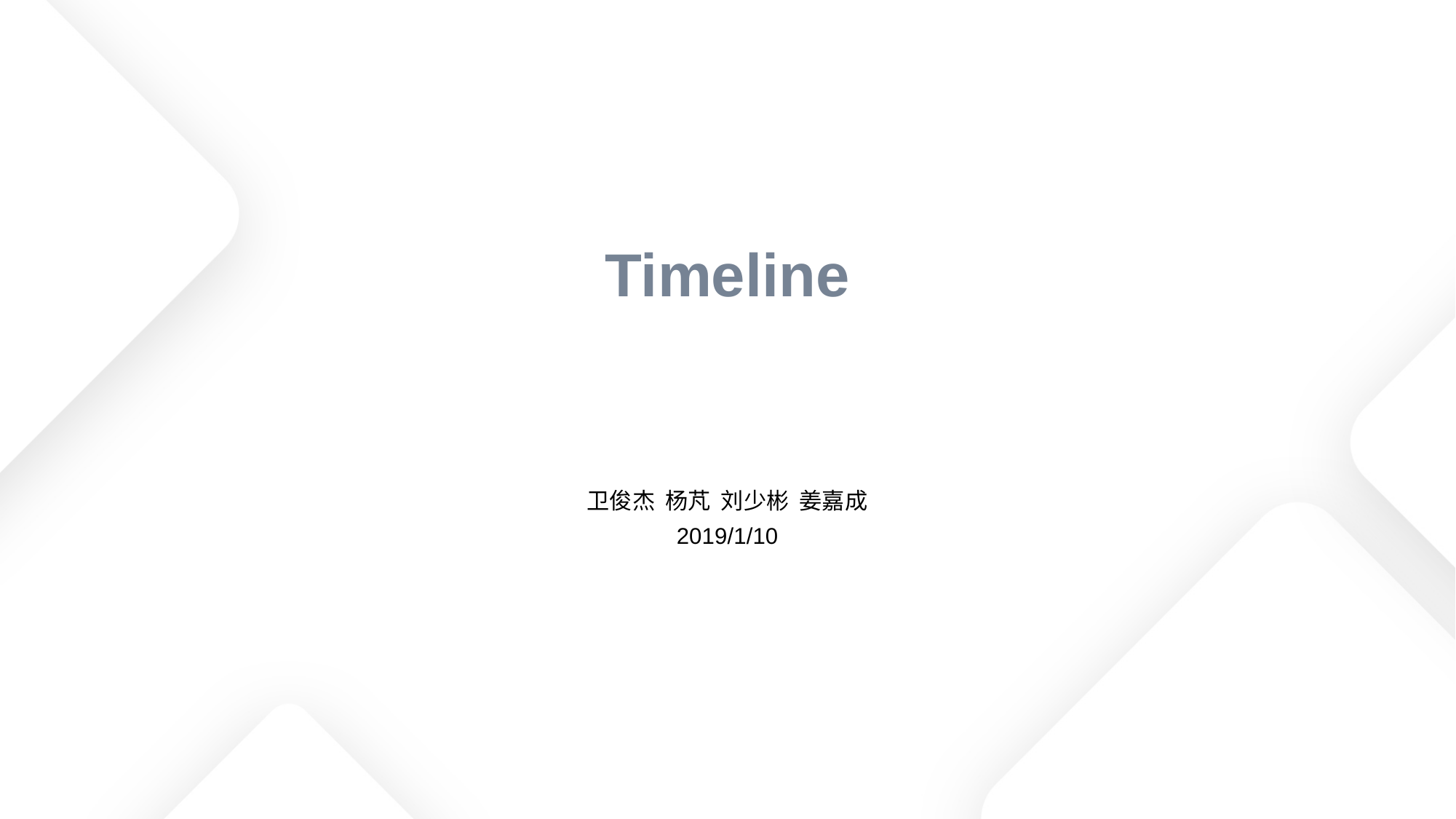

# Timeline

卫俊杰  杨芃  刘少彬  姜嘉成
2019/1/10